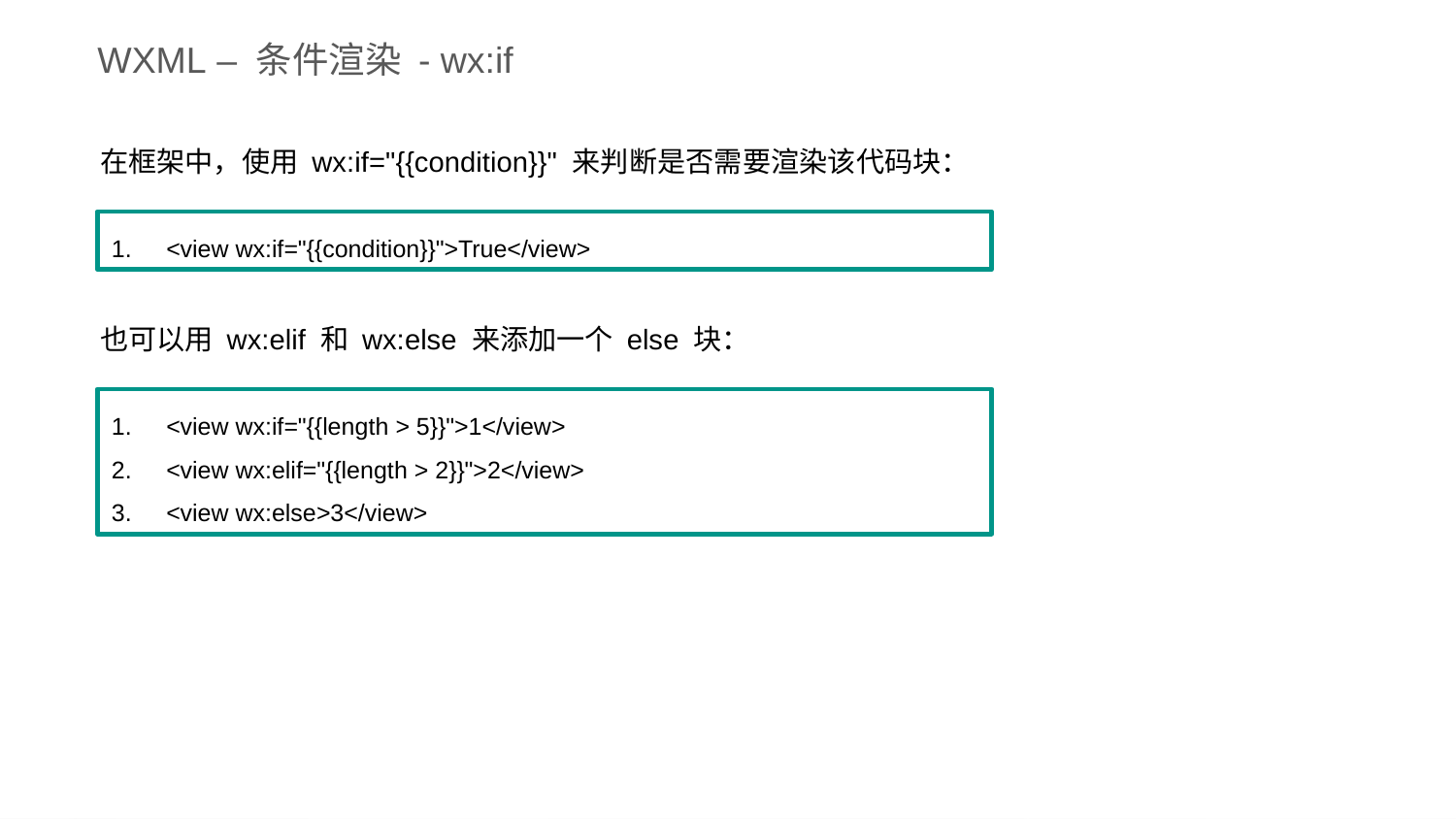

WXML – 条件渲染 - wx:if
在框架中，使用 wx:if="{{condition}}" 来判断是否需要渲染该代码块：
<view wx:if="{{condition}}">True</view>
也可以用 wx:elif 和 wx:else 来添加一个 else 块：
<view wx:if="{{length > 5}}">1</view>
<view wx:elif="{{length > 2}}">2</view>
<view wx:else>3</view>